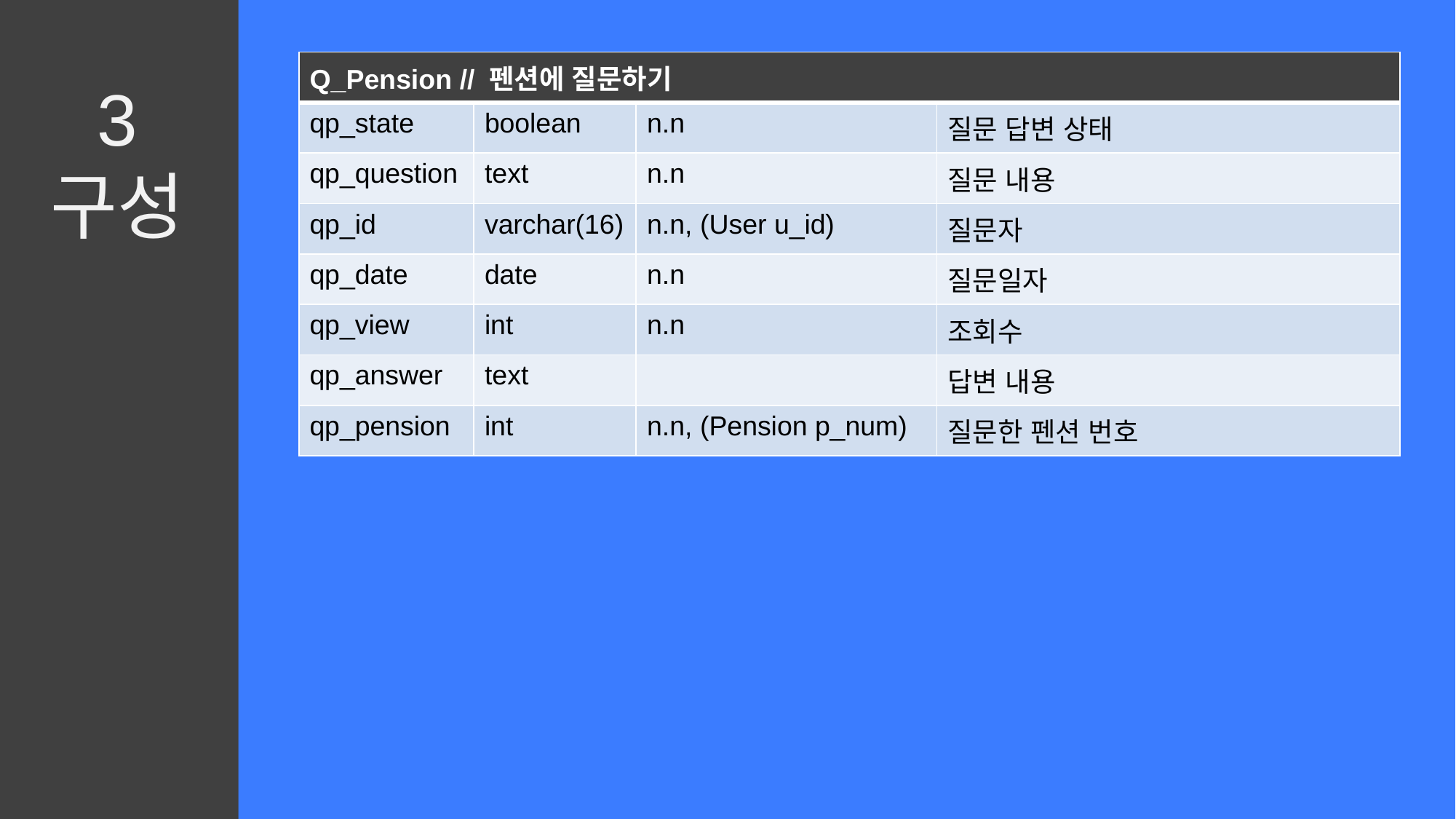

| Q\_Pension // 펜션에 질문하기 |  |  |  |
| --- | --- | --- | --- |
| qp\_state | boolean | n.n | 질문 답변 상태 |
| qp\_question | text | n.n | 질문 내용 |
| qp\_id | varchar(16) | n.n, (User u\_id) | 질문자 |
| qp\_date | date | n.n | 질문일자 |
| qp\_view | int | n.n | 조회수 |
| qp\_answer | text |  | 답변 내용 |
| qp\_pension | int | n.n, (Pension p\_num) | 질문한 펜션 번호 |
3
구성